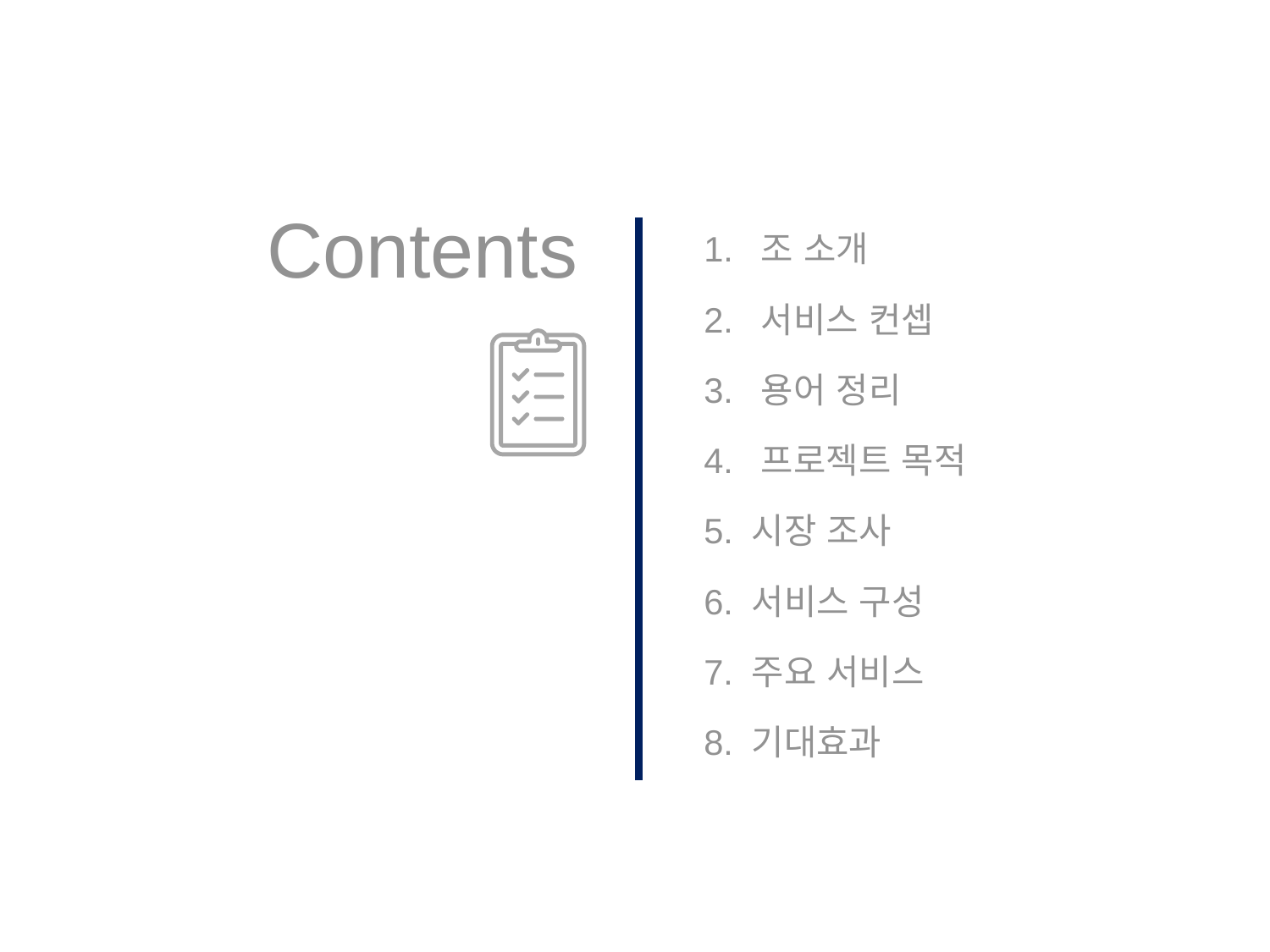

Contents
1.  조 소개
2.  서비스 컨셉

3.  용어 정리
4.  프로젝트 목적
5. 시장 조사
6. 서비스 구성
7. 주요 서비스
8. 기대효과